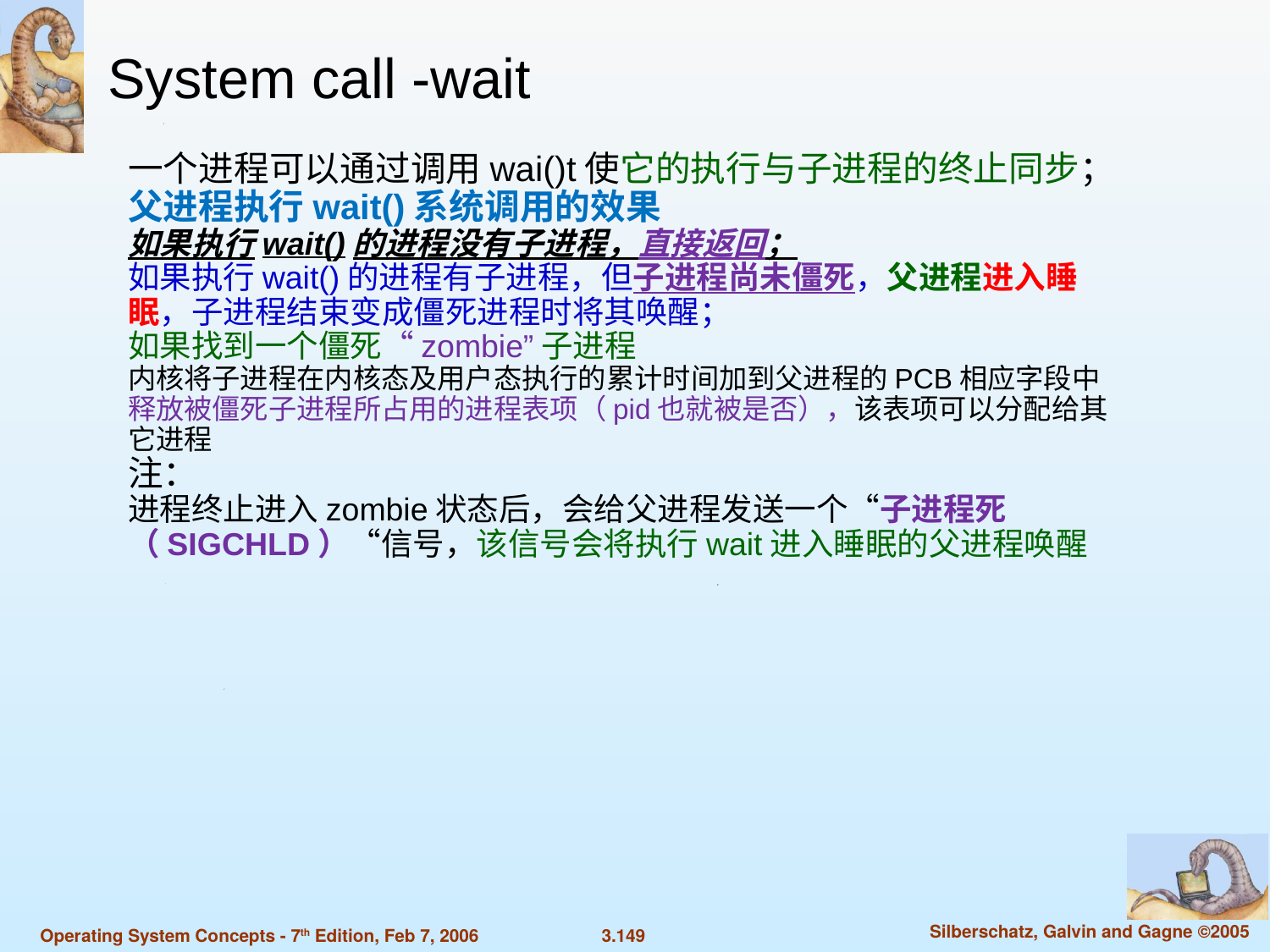

System call -wait
一个进程可以通过调用wai()t使它的执行与子进程的终止同步；
父进程执行wait()系统调用的效果
如果执行wait()的进程没有子进程，直接返回；
如果执行wait()的进程有子进程，但子进程尚未僵死，父进程进入睡眠，子进程结束变成僵死进程时将其唤醒；
如果找到一个僵死“zombie”子进程
内核将子进程在内核态及用户态执行的累计时间加到父进程的PCB相应字段中
释放被僵死子进程所占用的进程表项（pid也就被是否），该表项可以分配给其它进程
注：
进程终止进入zombie状态后，会给父进程发送一个“子进程死（SIGCHLD）“信号，该信号会将执行wait进入睡眠的父进程唤醒